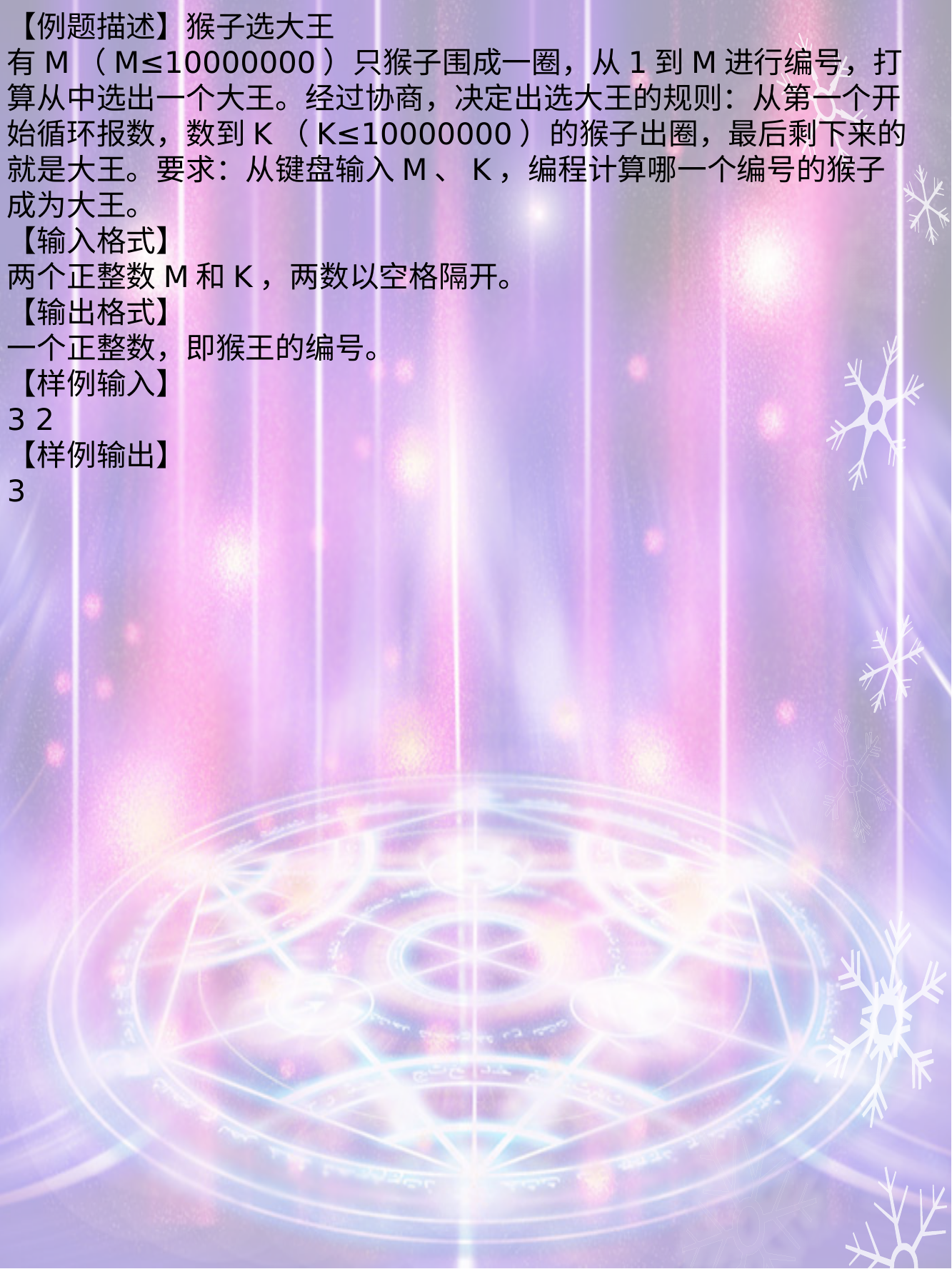

【例题描述】猴子选大王
有M（M≤10000000）只猴子围成一圈，从1到M进行编号，打算从中选出一个大王。经过协商，决定出选大王的规则：从第一个开始循环报数，数到K（K≤10000000）的猴子出圈，最后剩下来的就是大王。要求：从键盘输入M、K，编程计算哪一个编号的猴子成为大王。
【输入格式】
两个正整数M和K，两数以空格隔开。
【输出格式】
一个正整数，即猴王的编号。
【样例输入】
3 2
【样例输出】
3